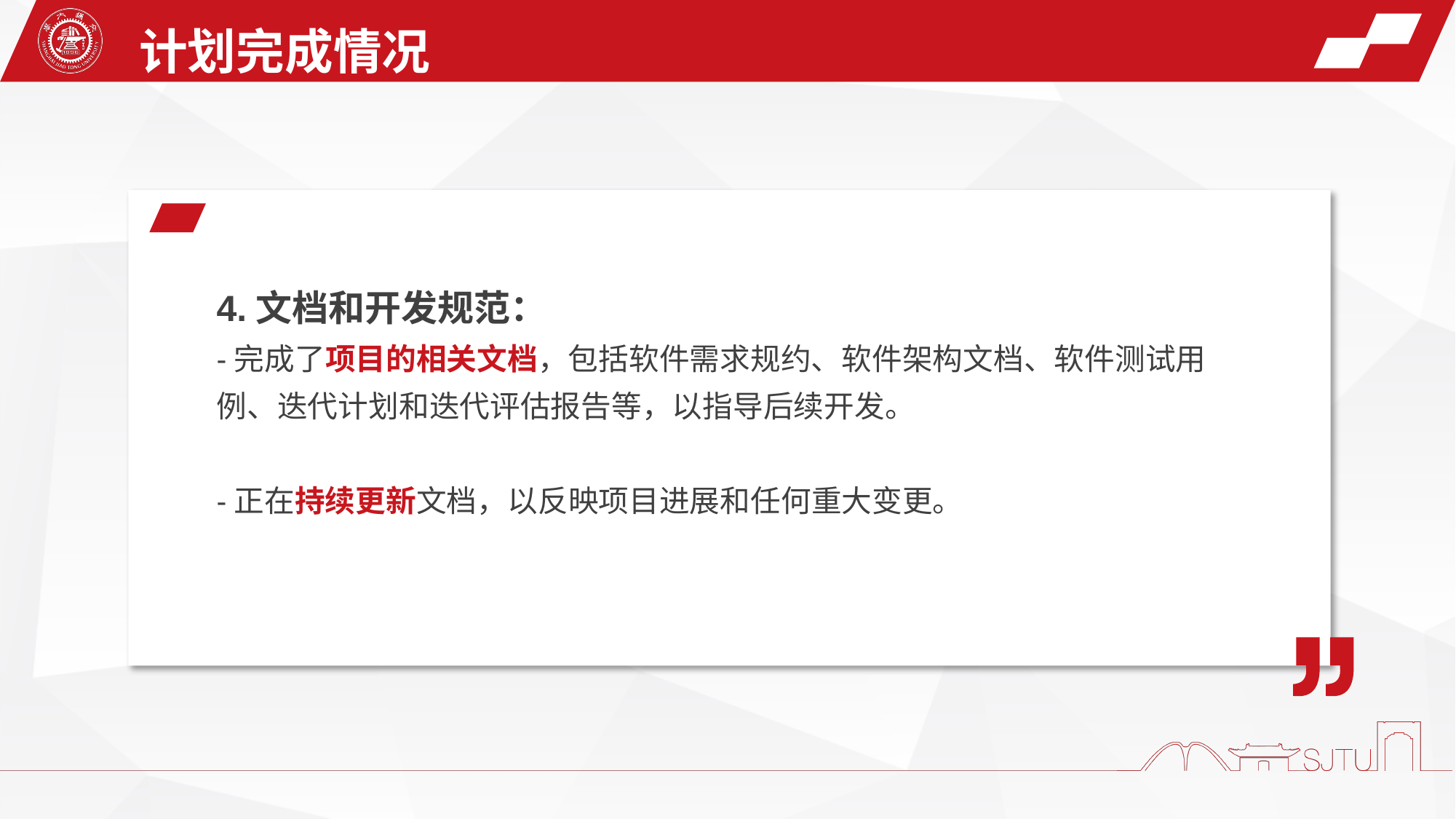

计划完成情况

4.文档和开发规范：
-完成了项目的相关文档，包括软件需求规约、软件架构文档、软件测试用例、迭代计划和迭代评估报告等，以指导后续开发。

-正在持续更新文档，以反映项目进展和任何重大变更。